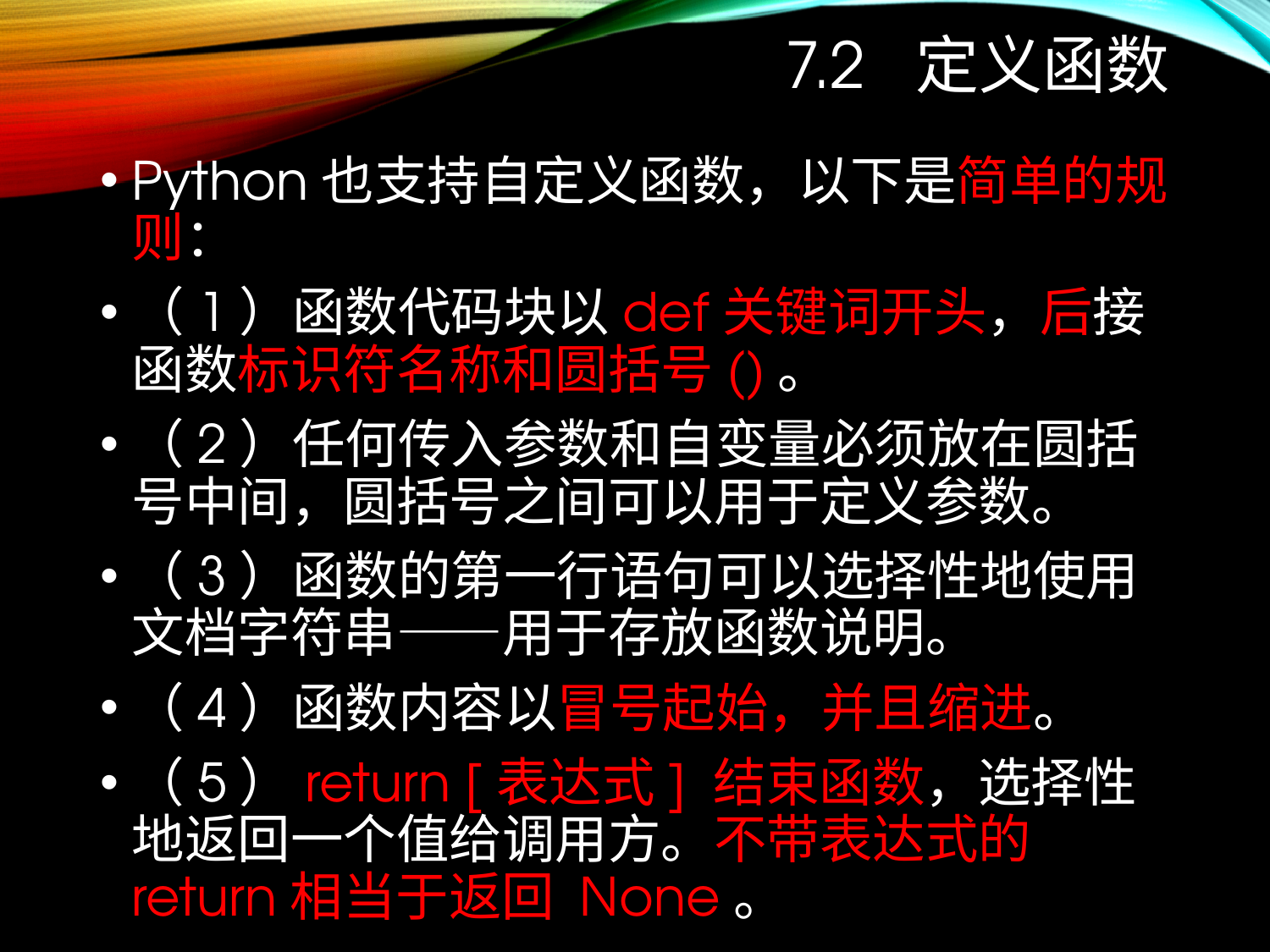

# 7.2  定义函数
Python也支持自定义函数，以下是简单的规则：
（1）函数代码块以def关键词开头，后接函数标识符名称和圆括号()。
（2）任何传入参数和自变量必须放在圆括号中间，圆括号之间可以用于定义参数。
（3）函数的第一行语句可以选择性地使用文档字符串——用于存放函数说明。
（4）函数内容以冒号起始，并且缩进。
（5）return [表达式] 结束函数，选择性地返回一个值给调用方。不带表达式的return相当于返回 None。